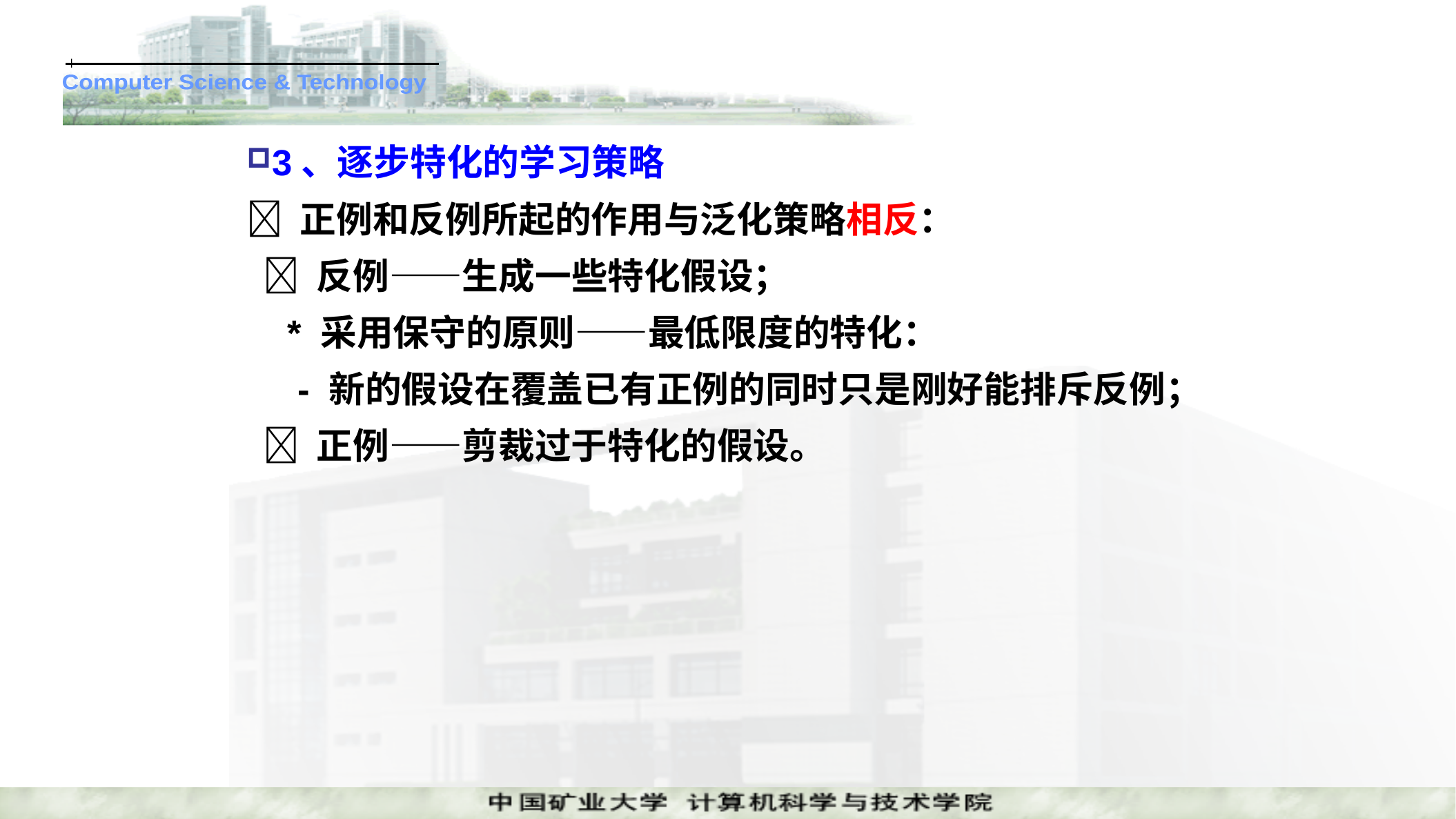

3、逐步特化的学习策略
• 正例和反例所起的作用与泛化策略相反：
  • 反例——生成一些特化假设；
    * 采用保守的原则——最低限度的特化：
     - 新的假设在覆盖已有正例的同时只是刚好能排斥反例；
  • 正例——剪裁过于特化的假设。
71